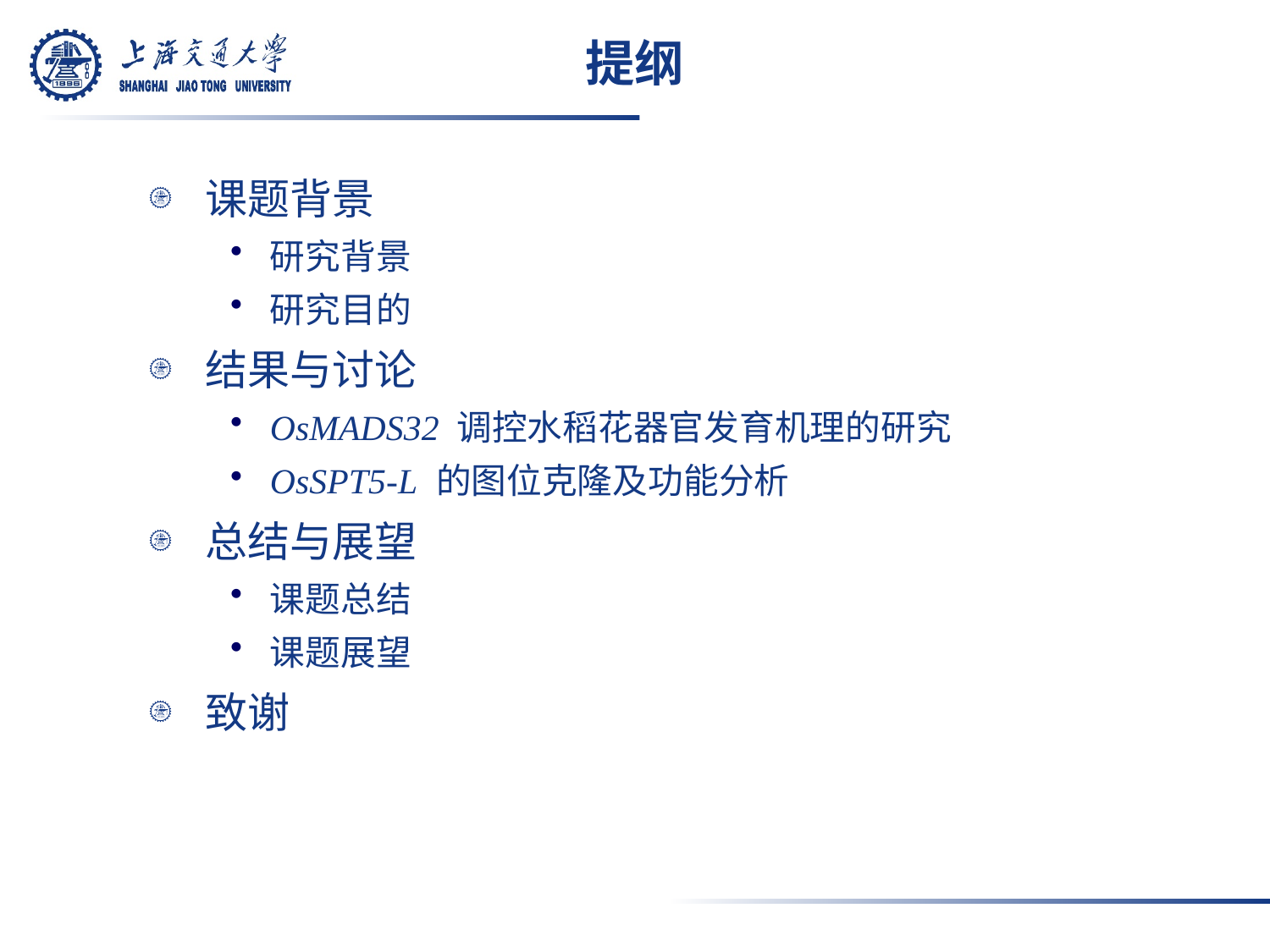

# 提纲
课题背景
研究背景
研究目的
结果与讨论
OsMADS32 调控水稻花器官发育机理的研究
OsSPT5-L 的图位克隆及功能分析
总结与展望
课题总结
课题展望
致谢